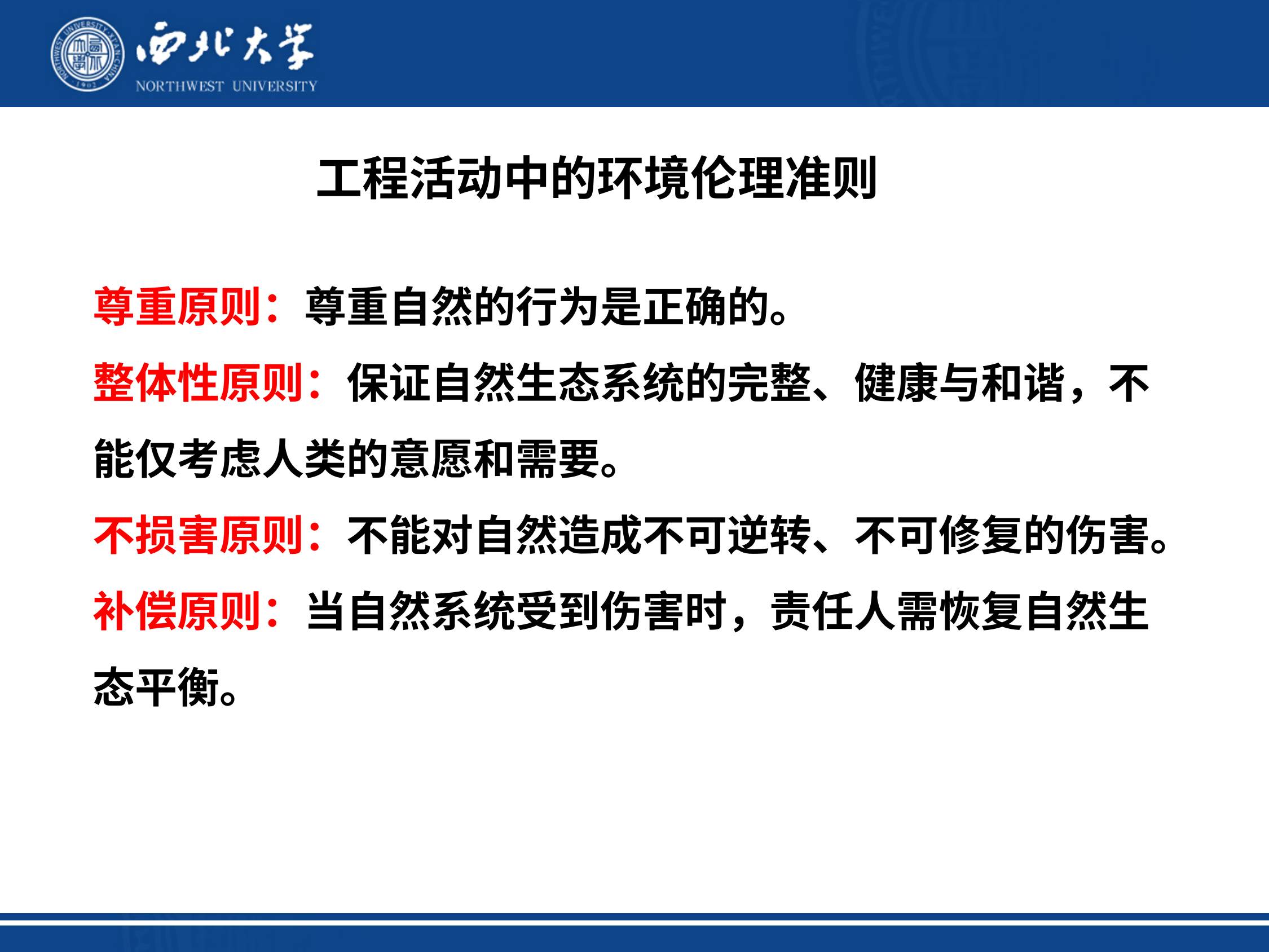

工程活动中的环境伦理准则
尊重原则：尊重自然的行为是正确的。
整体性原则：保证自然生态系统的完整、健康与和谐，不能仅考虑人类的意愿和需要。
不损害原则：不能对自然造成不可逆转、不可修复的伤害。
补偿原则：当自然系统受到伤害时，责任人需恢复自然生态平衡。